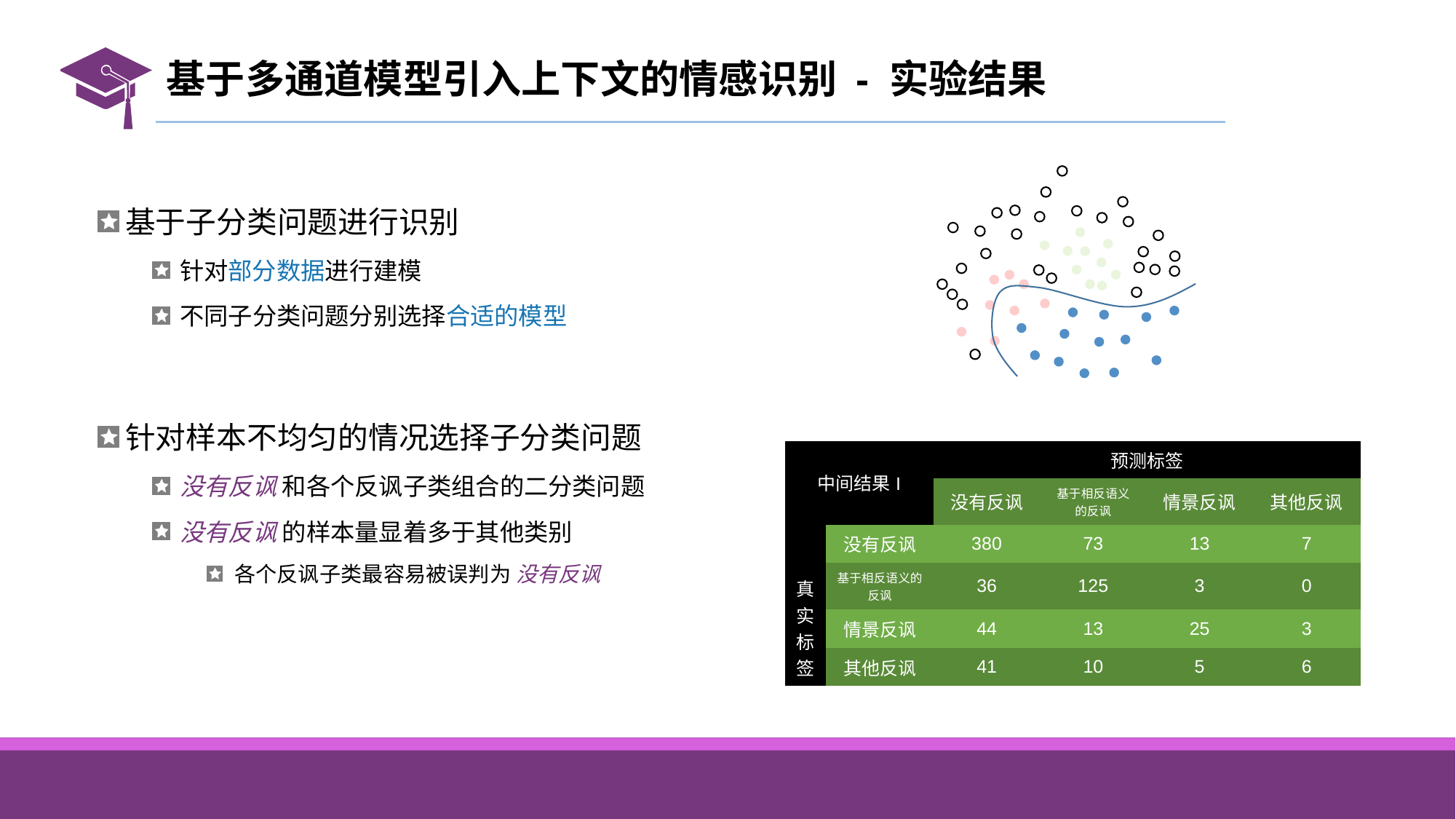

# 基于多通道模型引入上下文的情感识别 - 实验结果

基于子分类问题进行识别
针对部分数据进行建模
不同子分类问题分别选择合适的模型

针对样本不均匀的情况选择子分类问题
没有反讽 和各个反讽子类组合的二分类问题
没有反讽 的样本量显着多于其他类别
各个反讽子类最容易被误判为 没有反讽

| 中间结果I |  | 预测标签 |  |  |  |
| --- | --- | --- | --- | --- | --- |
|  |  | 没有反讽 | 基于相反语义的反讽 | 情景反讽 | 其他反讽 |
| 真实标签 | 没有反讽 | 380 | 73 | 13 | 7 |
|  | 基于相反语义的反讽 | 36 | 125 | 3 | 0 |
|  | 情景反讽 | 44 | 13 | 25 | 3 |
|  | 其他反讽 | 41 | 10 | 5 | 6 |